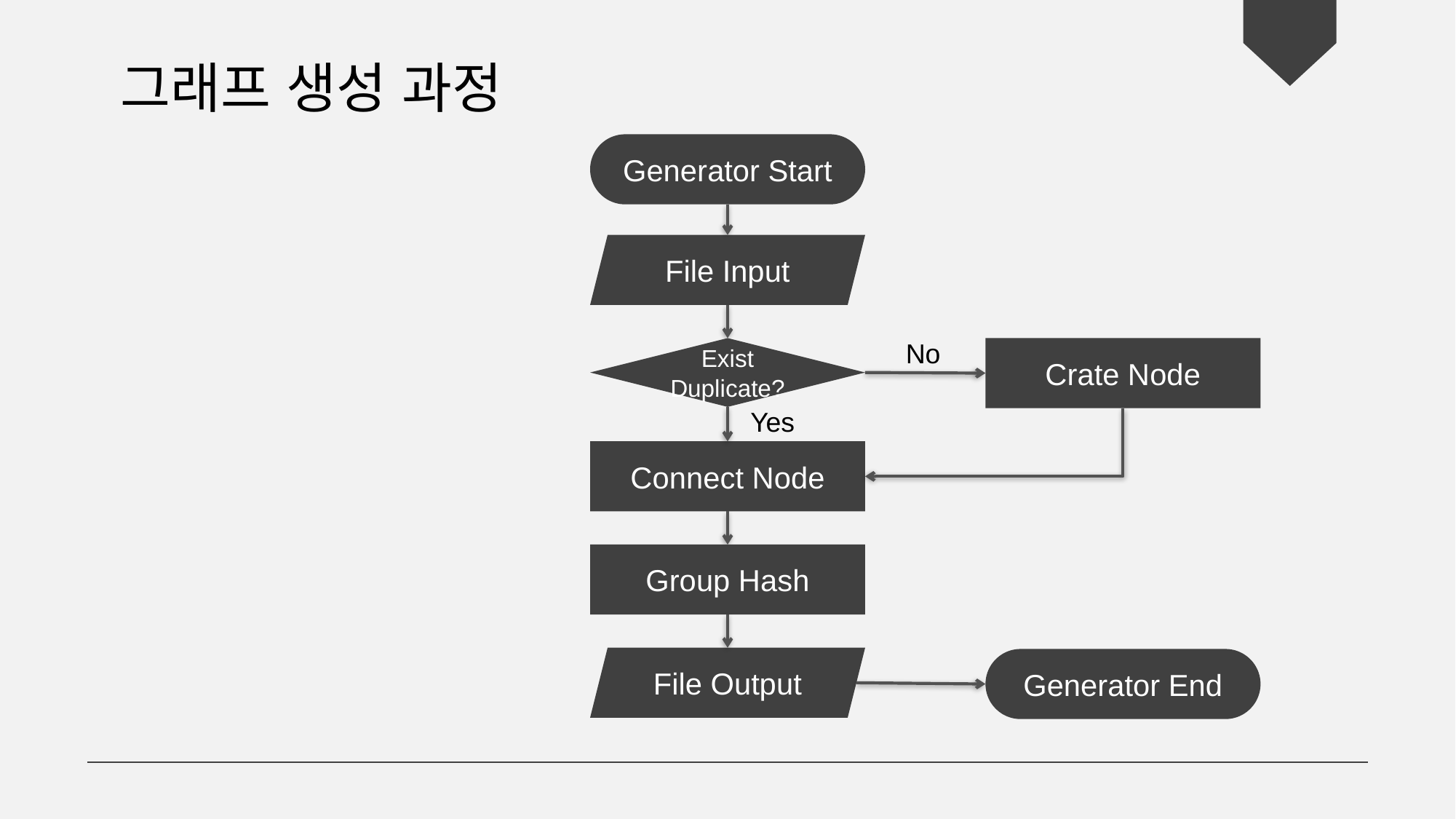

그래프 생성 과정
Generator Start
File Input
No
Exist Duplicate?
Crate Node
Yes
Connect Node
Group Hash
File Output
Generator End